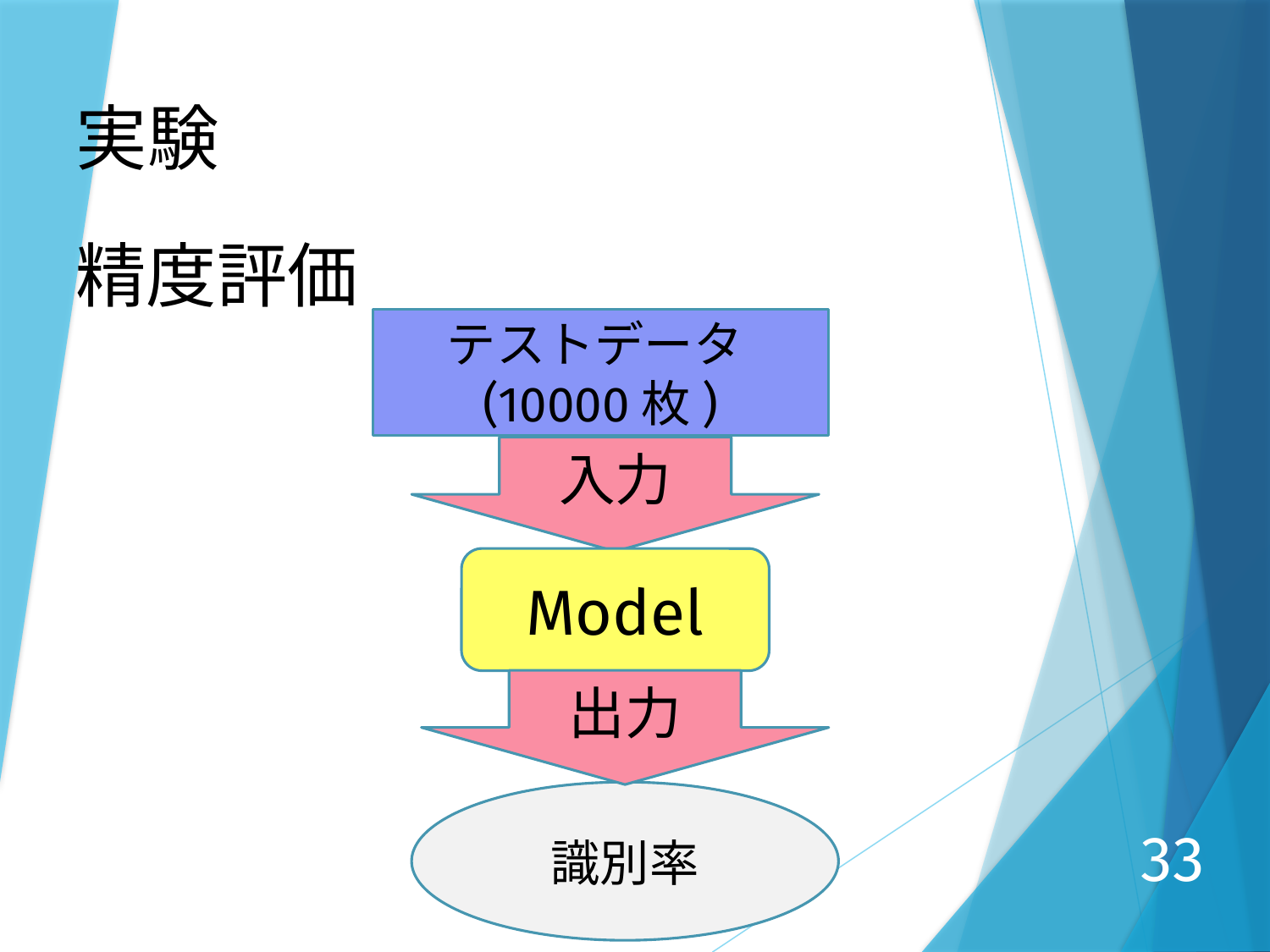

実験
精度評価
テストデータ(10000枚)
入力
Model
出力
識別率
33